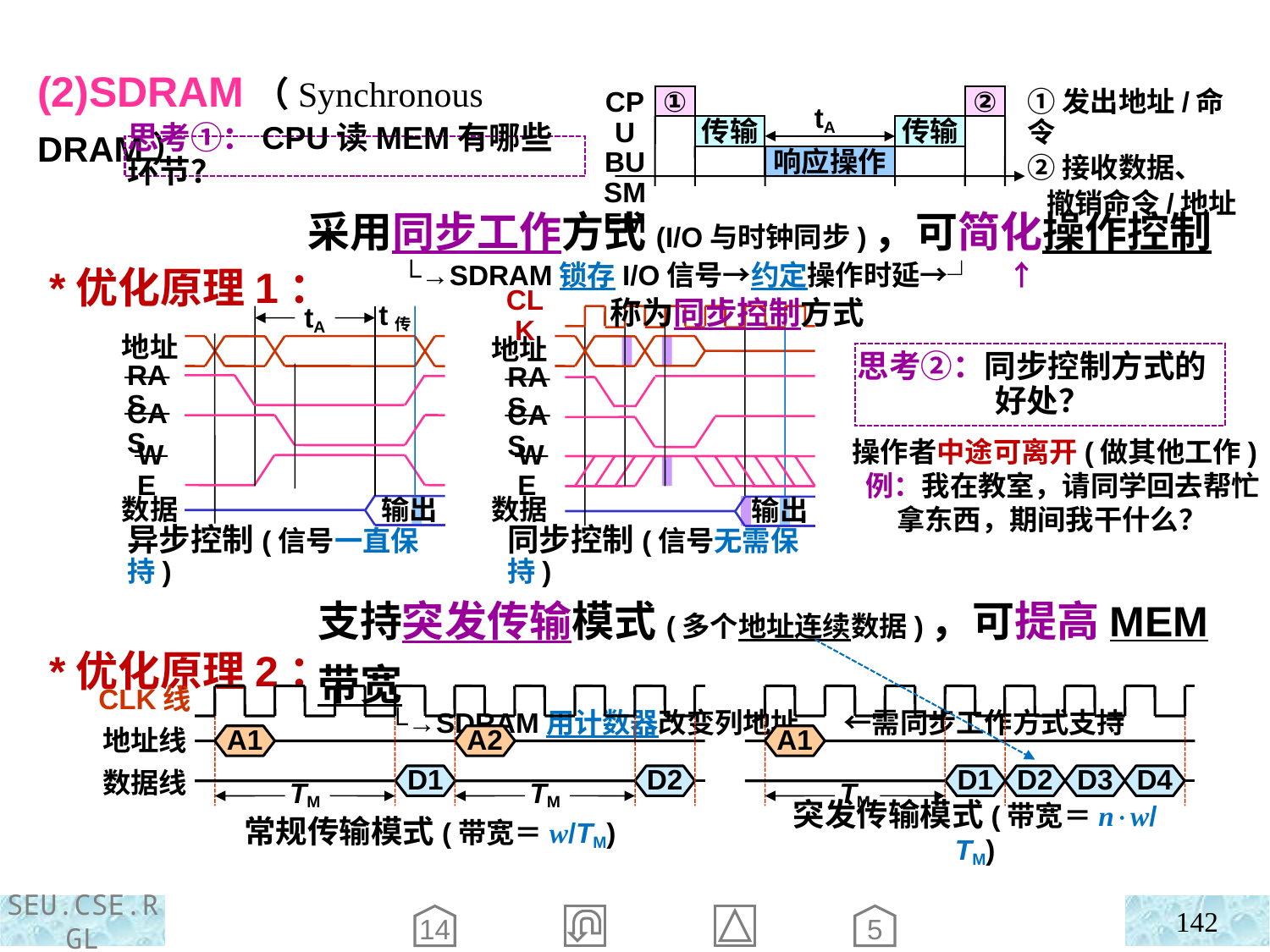

(2)SDRAM（Synchronous DRAM）

 *优化原理1：

 *优化原理2：

①
②
①发出地址/命令
②接收数据、
  撤销命令/地址
CPU
BUSMEM
tA
传输
传输

响应操作

思考①：CPU读MEM有哪些环节？
采用同步工作方式(I/O与时钟同步)，可简化操作控制
            └→SDRAM锁存I/O信号→约定操作时延→┘     ↑
                                         称为同步控制方式
t传
tA

地址

RAS

CAS

WE

数据

输出

异步控制(信号一直保持)
CLK

地址

RAS

CAS

WE

数据

输出

同步控制(信号无需保持)
思考②：同步控制方式的好处？
操作者中途可离开(做其他工作)
 例：我在教室，请同学回去帮忙拿东西，期间我干什么？
支持突发传输模式(多个地址连续数据)，可提高MEM带宽
         └→SDRAM用计数器改变列地址       ←需同步工作方式支持

CLK线
地址线
数据线

A1
A2

D2
D1

TM
TM

常规传输模式(带宽＝w/TM)

A1

D2
D4
D1
D3

TM

突发传输模式(带宽＝n⋅w/TM)
142

5

14